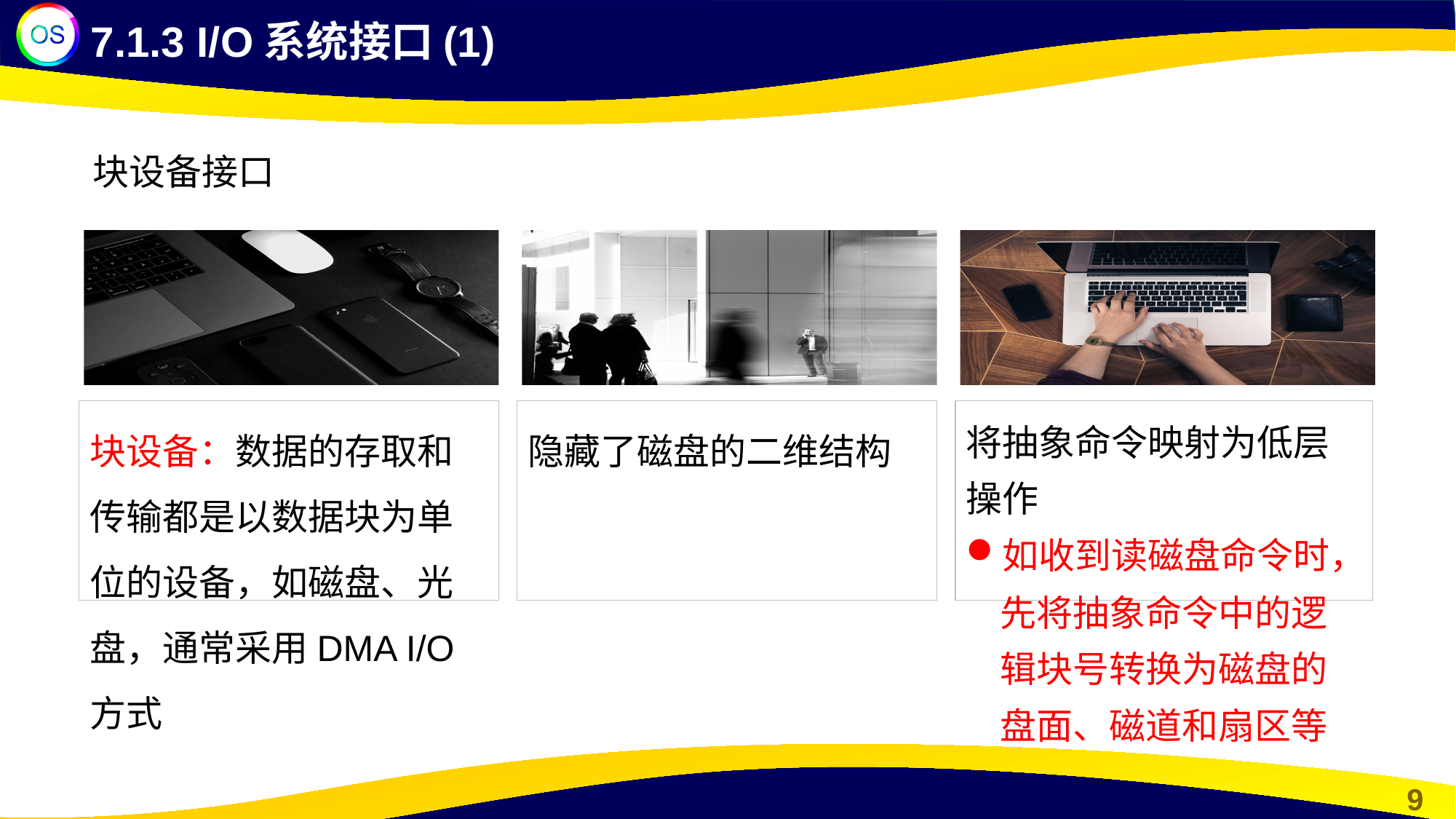

7.1.3 I/O系统接口(1)
块设备接口

块设备：数据的存取和传输都是以数据块为单位的设备，如磁盘、光盘，通常采用DMA I/O方式
隐藏了磁盘的二维结构
将抽象命令映射为低层操作
如收到读磁盘命令时，先将抽象命令中的逻辑块号转换为磁盘的盘面、磁道和扇区等